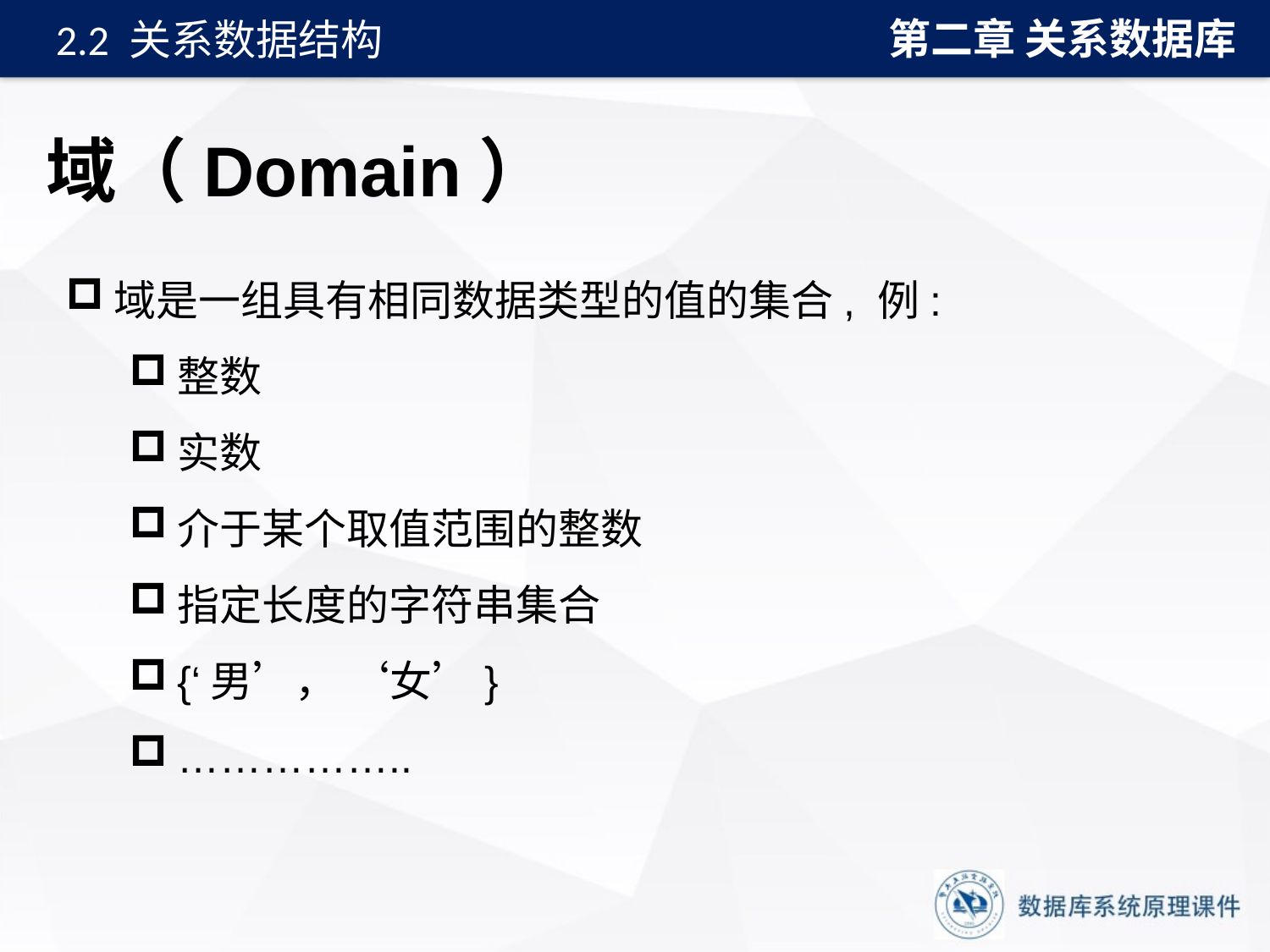

第二章 关系数据库
2.2 关系数据结构
# 域（Domain）
域是一组具有相同数据类型的值的集合, 例:
整数
实数
介于某个取值范围的整数
指定长度的字符串集合
{‘男’， ‘女’}
……………..